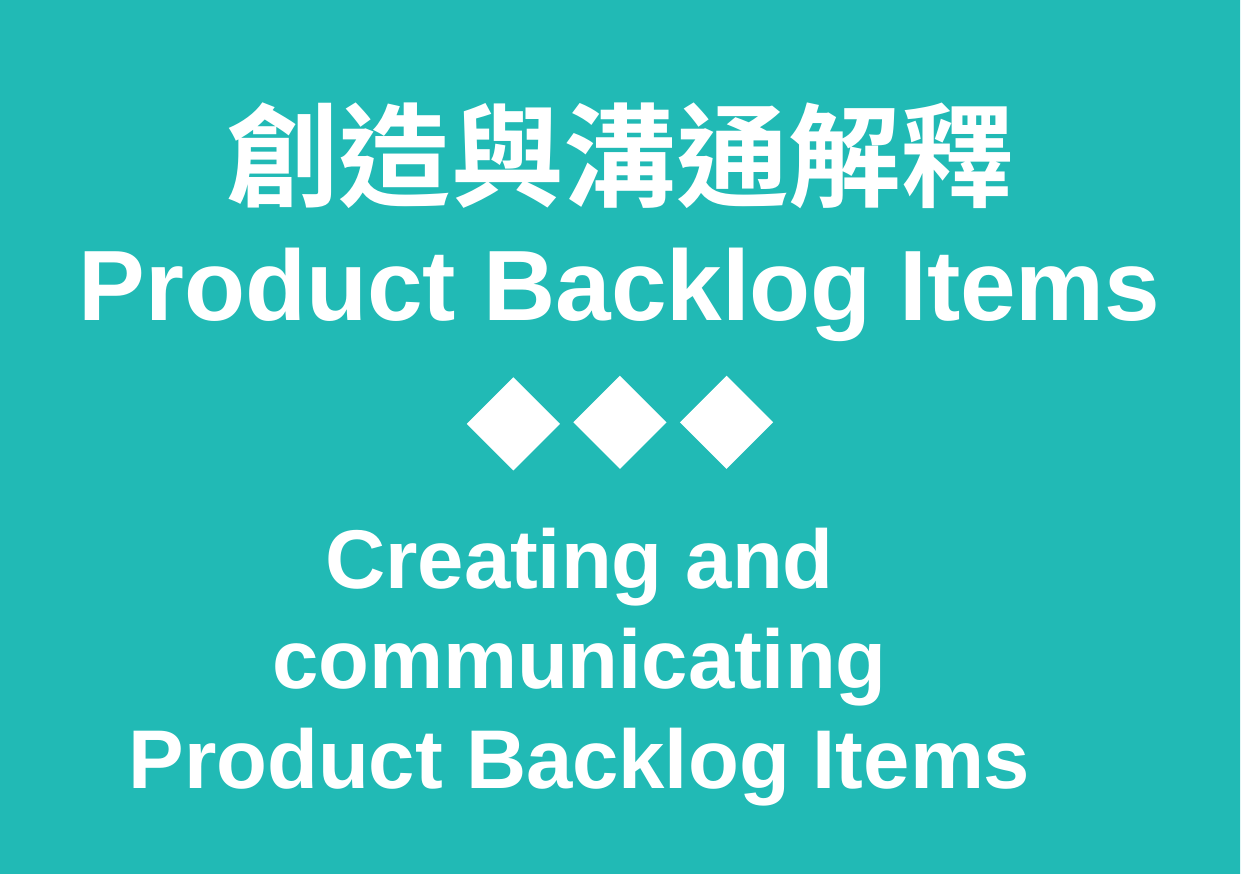

創造與溝通解釋 Product Backlog Items

Creating and communicating Product Backlog Items